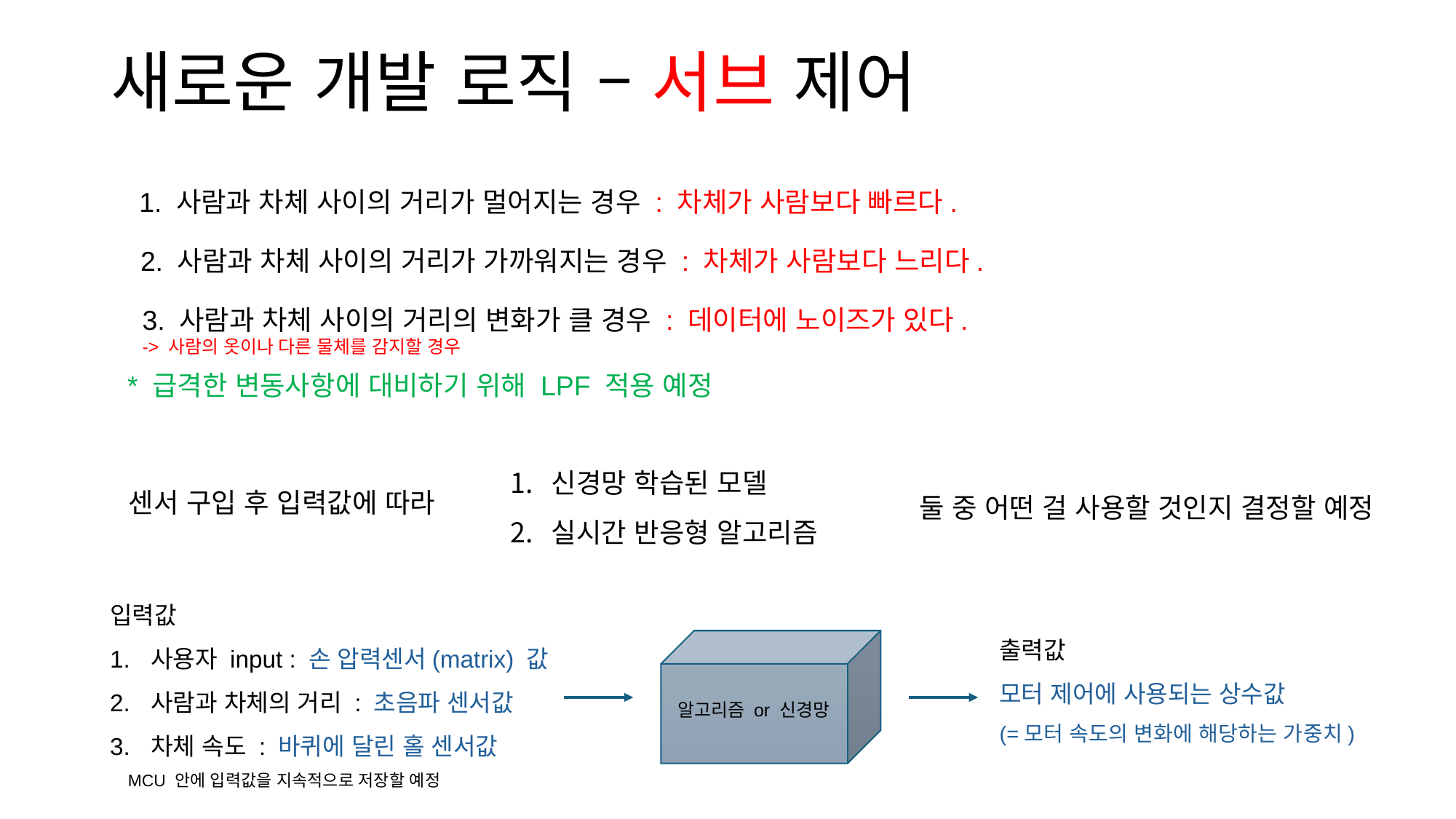

새로운 개발 로직 – 서브 제어
1. 사람과 차체 사이의 거리가 멀어지는 경우 : 차체가 사람보다 빠르다.
2. 사람과 차체 사이의 거리가 가까워지는 경우 : 차체가 사람보다 느리다.
3. 사람과 차체 사이의 거리의 변화가 클 경우 : 데이터에 노이즈가 있다.
-> 사람의 옷이나 다른 물체를 감지할 경우

* 급격한 변동사항에 대비하기 위해 LPF 적용 예정
신경망 학습된 모델
실시간 반응형 알고리즘
센서 구입 후 입력값에 따라
둘 중 어떤 걸 사용할 것인지 결정할 예정
입력값
사용자 input : 손 압력센서(matrix) 값
사람과 차체의 거리 : 초음파 센서값
차체 속도 : 바퀴에 달린 홀 센서값
출력값
모터 제어에 사용되는 상수값
(=모터 속도의 변화에 해당하는 가중치)

알고리즘 or 신경망
MCU 안에 입력값을 지속적으로 저장할 예정